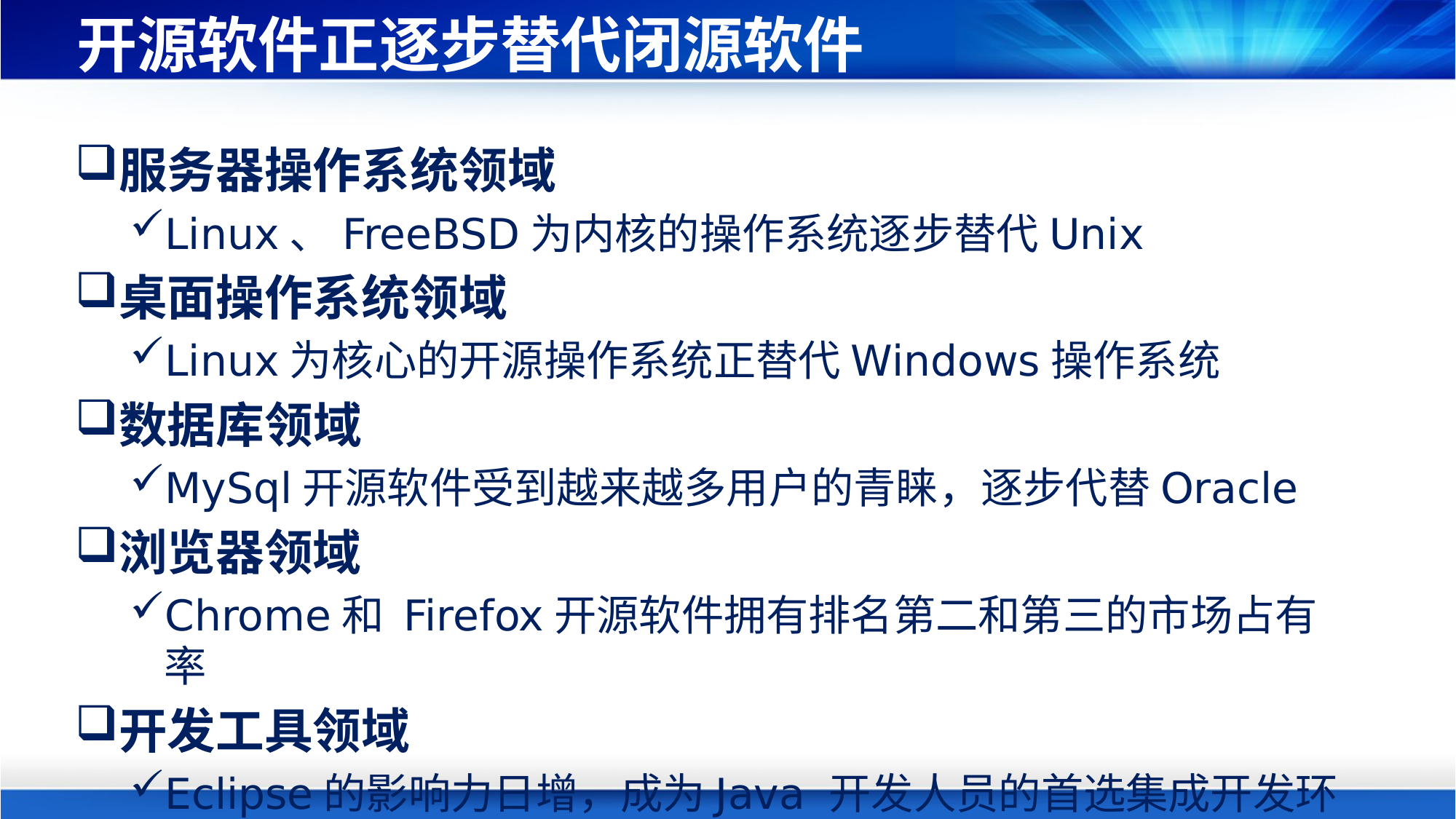

# 开源软件正逐步替代闭源软件
服务器操作系统领域
Linux、FreeBSD为内核的操作系统逐步替代Unix
桌面操作系统领域
Linux为核心的开源操作系统正替代Windows操作系统
数据库领域
MySql开源软件受到越来越多用户的青睐，逐步代替Oracle
浏览器领域
Chrome和 Firefox开源软件拥有排名第二和第三的市场占有率
开发工具领域
Eclipse的影响力日增，成为Java 开发人员的首选集成开发环境